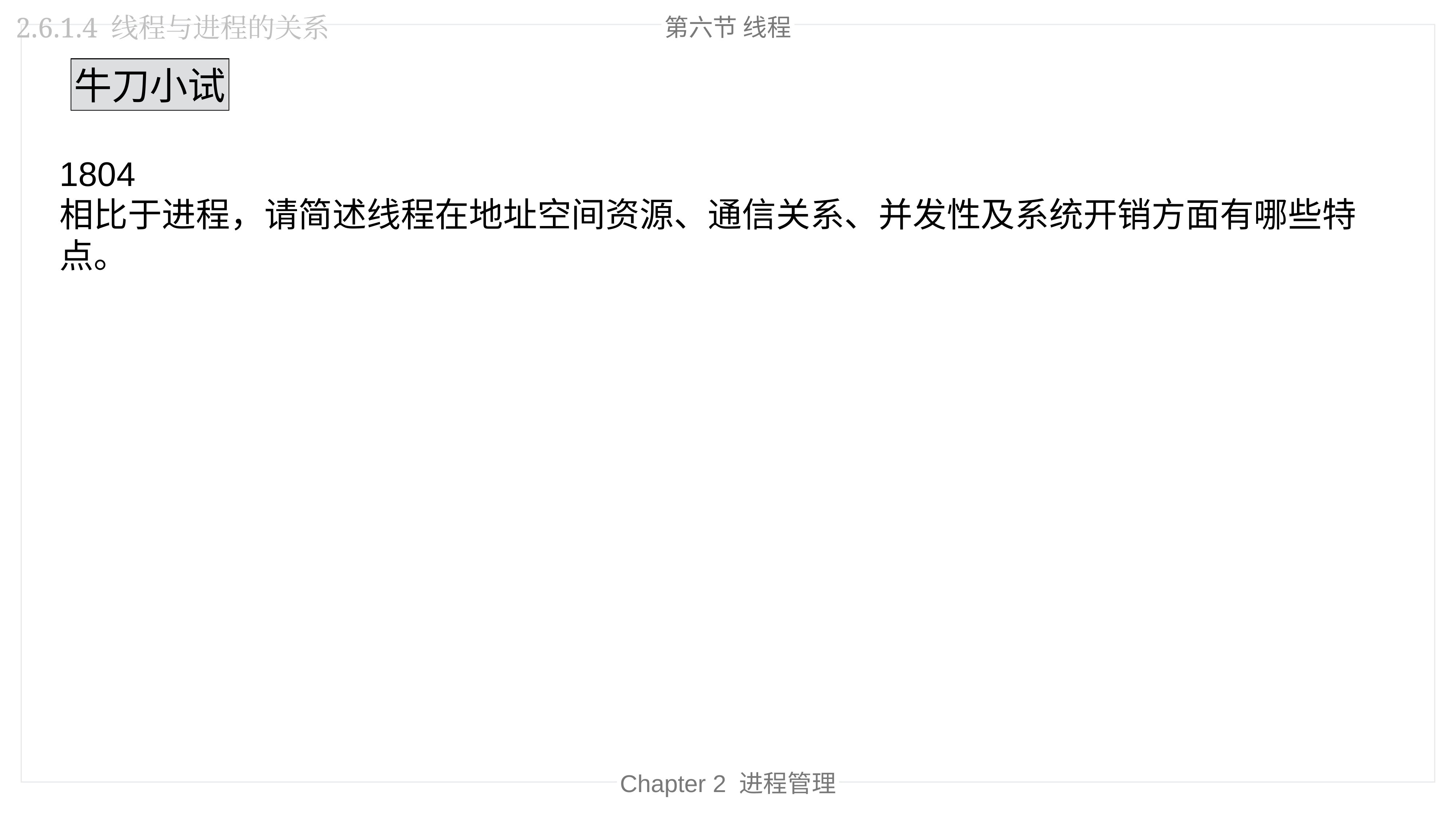

第六节 线程
2.6.1.4 线程与进程的关系
牛刀小试
1804
相比于进程，请简述线程在地址空间资源、通信关系、并发性及系统开销方面有哪些特点。
Chapter 2 进程管理